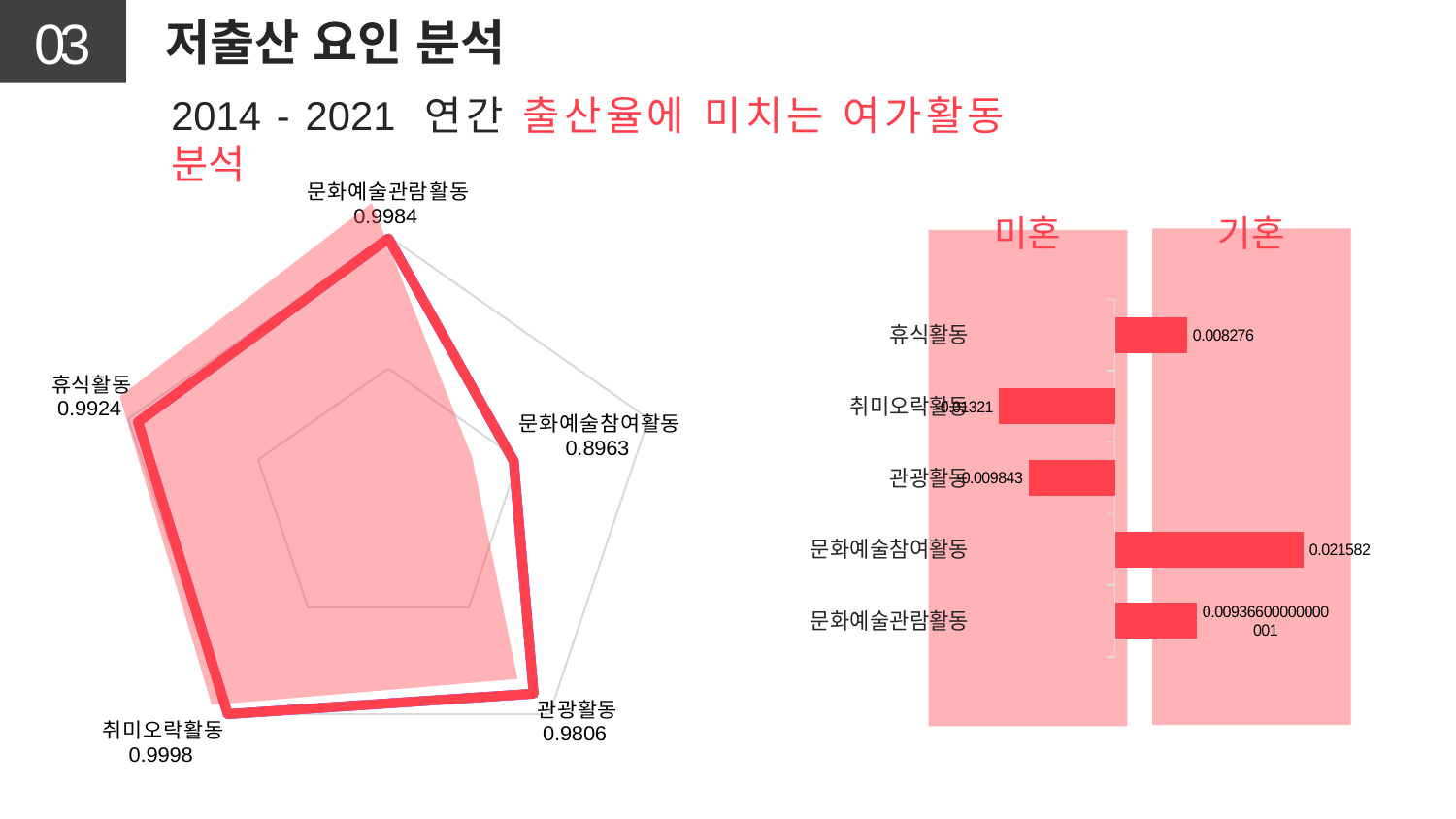

03
저출산 요인 분석
2014 - 2021 연간 출산율에 미치는 여가활동 분석

### Chart

| Category | 계열 1 | 계열 1 |  | 계열 1 |  | 계열 1 |  |
|---|---|---|---|---|---|---|---|
| 문화예술관람활동 | 0.9983799999999997 | 0.9983799999999997 | None | 0.9983799999999997 | None | 0.9983799999999997 | None |
| 문화예술참여활동 | 0.8963369999999995 | 0.8963369999999995 | None | 0.8963369999999995 | None | 0.8963369999999995 | None |
| 관광활동 | 0.98061 | 0.98061 | None | 0.98061 | None | 0.98061 | None |
| 취미오락활동 | 0.9997589999999996 | 0.9997589999999996 | None | 0.9997589999999996 | None | 0.9997589999999996 | None |
| 휴식활동 | 0.9923879999999995 | 0.9923879999999995 | None | 0.9923879999999995 | None | 0.9923879999999995 | None |
미혼
기혼

### Chart

| Category | 계열 1 |
|---|---|
| 문화예술관람활동 | 0.009366000000000008 |
| 문화예술참여활동 | 0.021582 |
| 관광활동 | -0.009843000000000003 |
| 취미오락활동 | -0.013210000000000001 |
| 휴식활동 | 0.008276 |